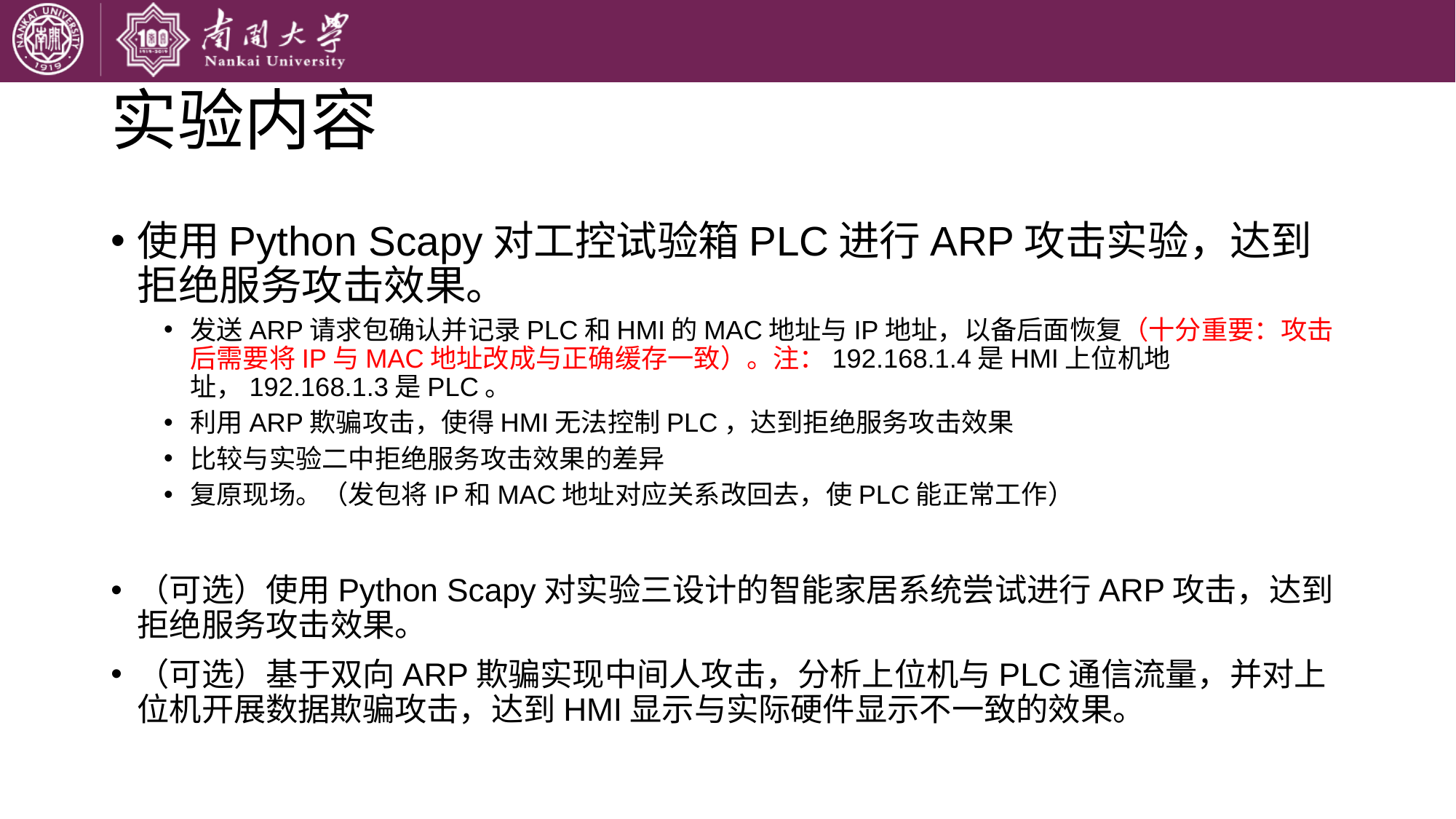

# 实验内容
使用Python Scapy对工控试验箱PLC进行ARP攻击实验，达到拒绝服务攻击效果。
发送ARP请求包确认并记录PLC和HMI的MAC地址与IP地址，以备后面恢复（十分重要：攻击后需要将IP与MAC地址改成与正确缓存一致）。注：192.168.1.4是HMI上位机地址，192.168.1.3是PLC。
利用ARP欺骗攻击，使得HMI无法控制PLC，达到拒绝服务攻击效果
比较与实验二中拒绝服务攻击效果的差异
复原现场。（发包将IP和MAC地址对应关系改回去，使PLC能正常工作）

（可选）使用Python Scapy对实验三设计的智能家居系统尝试进行ARP攻击，达到拒绝服务攻击效果。
（可选）基于双向ARP欺骗实现中间人攻击，分析上位机与PLC通信流量，并对上位机开展数据欺骗攻击，达到HMI显示与实际硬件显示不一致的效果。